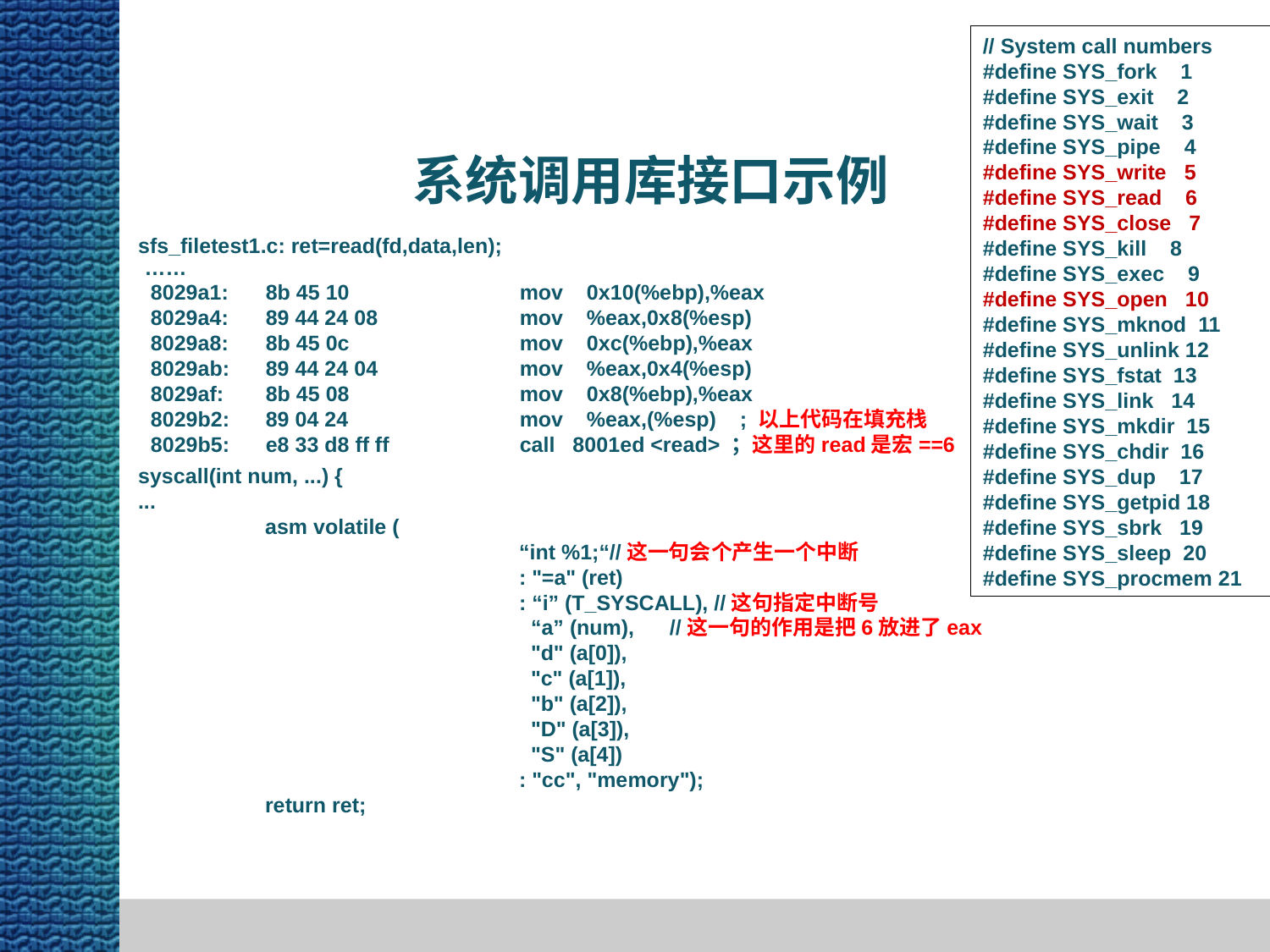

// System call numbers
#define SYS_fork    1
#define SYS_exit    2
#define SYS_wait    3
#define SYS_pipe    4
#define SYS_write   5
#define SYS_read    6
#define SYS_close   7
#define SYS_kill    8
#define SYS_exec    9
#define SYS_open   10
#define SYS_mknod  11
#define SYS_unlink 12
#define SYS_fstat  13
#define SYS_link   14
#define SYS_mkdir  15
#define SYS_chdir  16
#define SYS_dup    17
#define SYS_getpid 18
#define SYS_sbrk   19
#define SYS_sleep  20
#define SYS_procmem 21
系统调用库接口示例
sfs_filetest1.c: ret=read(fd,data,len);
 ……
  8029a1:	8b 45 10             	mov    0x10(%ebp),%eax
  8029a4:	89 44 24 08          	mov    %eax,0x8(%esp)
  8029a8:	8b 45 0c             	mov    0xc(%ebp),%eax
  8029ab:	89 44 24 04          	mov    %eax,0x4(%esp)
  8029af:	8b 45 08             	mov    0x8(%ebp),%eax
  8029b2:	89 04 24             	mov    %eax,(%esp)    ; 以上代码在填充栈
  8029b5:	e8 33 d8 ff ff       	call   8001ed <read> ；这里的read是宏==6
syscall(int num, ...) {
...
	asm volatile (
			“int %1;“//这一句会个产生一个中断
			: "=a" (ret)
			: “i” (T_SYSCALL), //这句指定中断号
			  “a” (num),      //这一句的作用是把6放进了eax
			  "d" (a[0]),
			  "c" (a[1]),
			  "b" (a[2]),
			  "D" (a[3]),
			  "S" (a[4])
			: "cc", "memory");
	return ret;